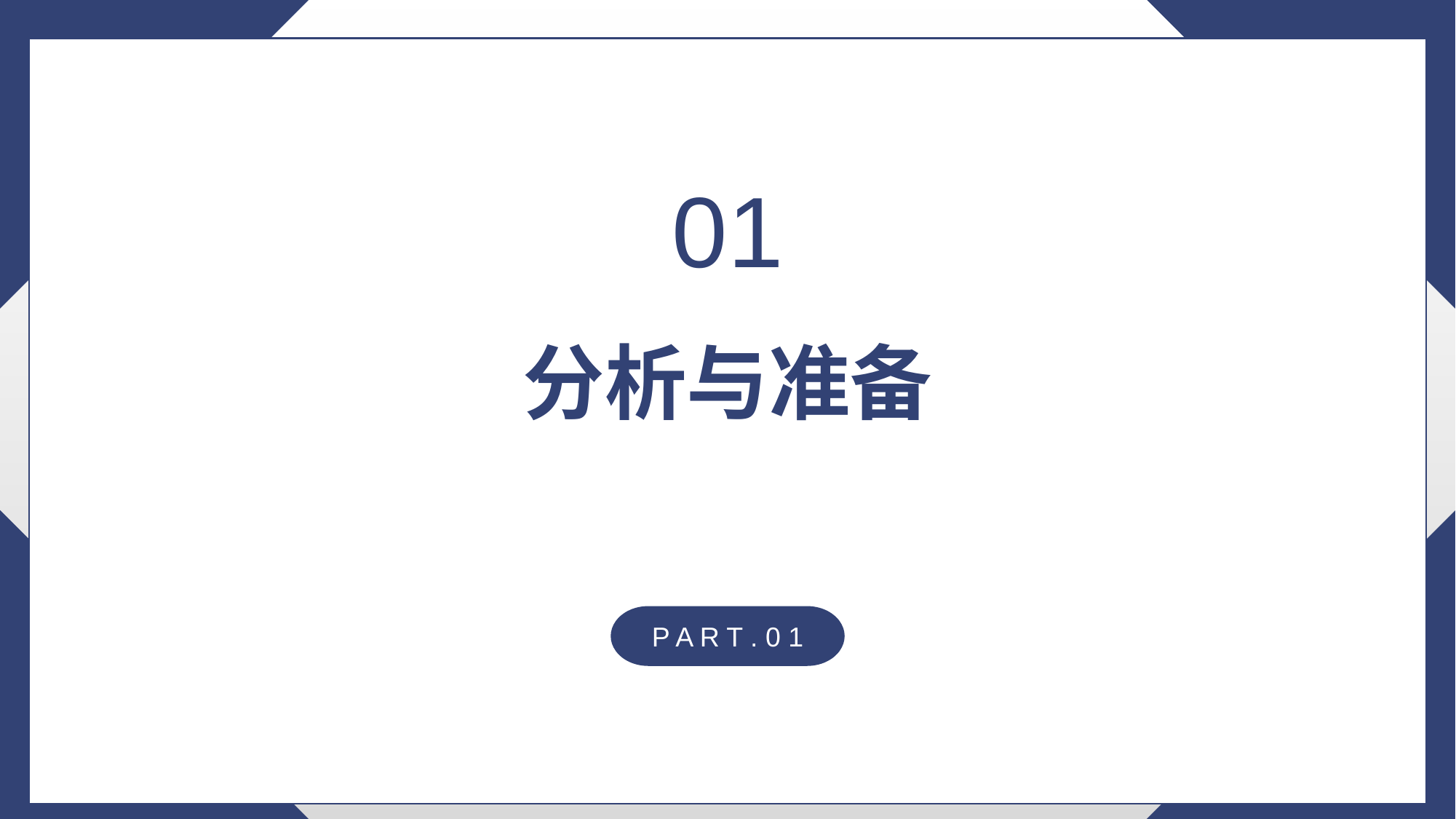

01
分析与准备

P A R T . 0 1